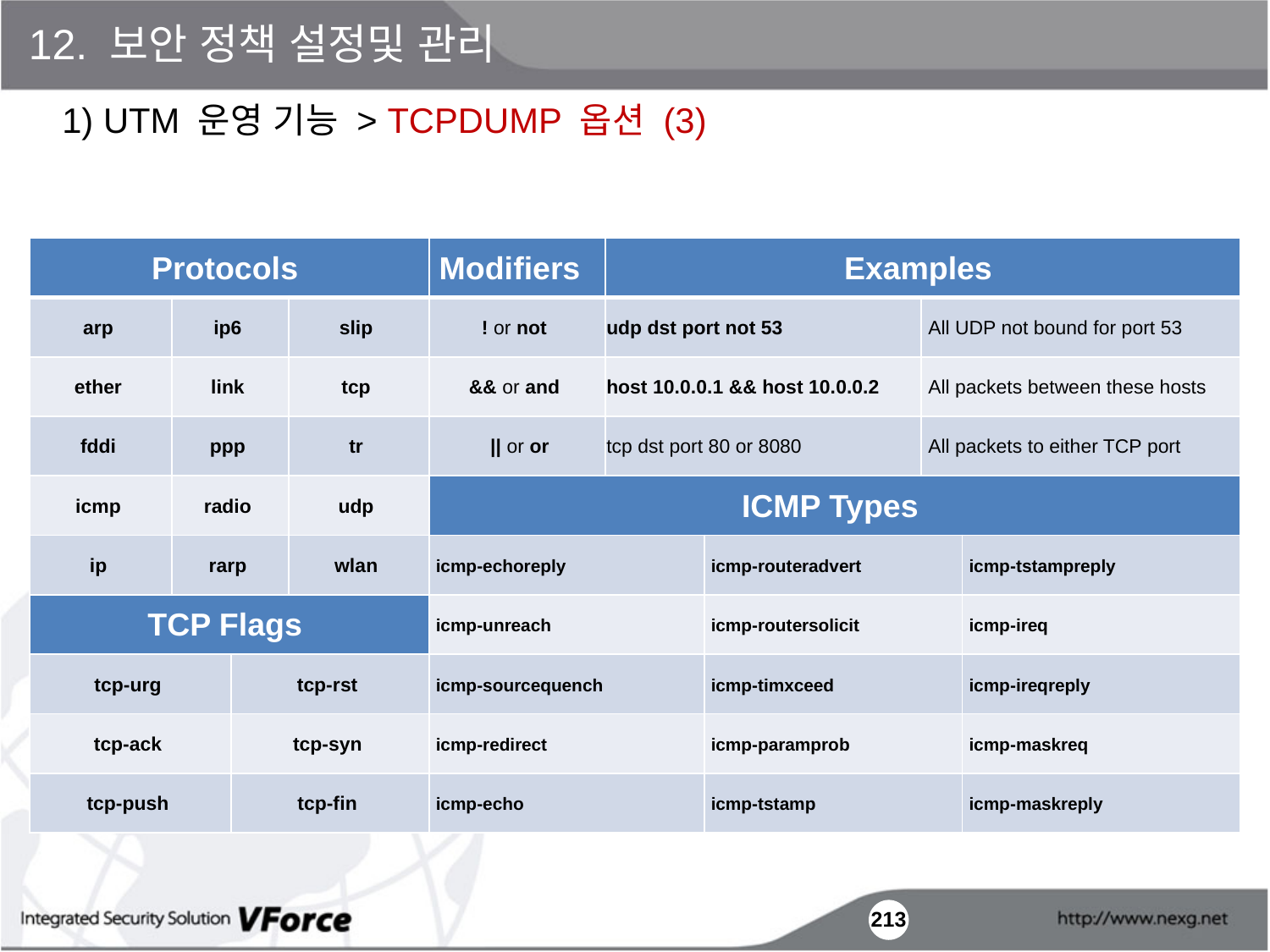

12. 보안 정책 설정및 관리
1) UTM 운영 기능 > TCPDUMP 옵션 (3)
| Protocols |  |  |  | Modifiers | Examples |  |  |  |
| --- | --- | --- | --- | --- | --- | --- | --- | --- |
| arp | ip6 |  | slip | ! or not | udp dst port not 53 |  | All UDP not bound for port 53 |  |
| ether | link |  | tcp | && or and | host 10.0.0.1 && host 10.0.0.2 |  | All packets between these hosts |  |
| fddi | ppp |  | tr | || or or | tcp dst port 80 or 8080 |  | All packets to either TCP port |  |
| icmp | radio |  | udp | ICMP Types |  |  |  |  |
| ip | rarp |  | wlan | icmp-echoreply |  | icmp-routeradvert |  | icmp-tstampreply |
| TCP Flags |  |  |  | icmp-unreach |  | icmp-routersolicit |  | icmp-ireq |
| tcp-urg |  | tcp-rst |  | icmp-sourcequench |  | icmp-timxceed |  | icmp-ireqreply |
| tcp-ack |  | tcp-syn |  | icmp-redirect |  | icmp-paramprob |  | icmp-maskreq |
| tcp-push |  | tcp-fin |  | icmp-echo |  | icmp-tstamp |  | icmp-maskreply |